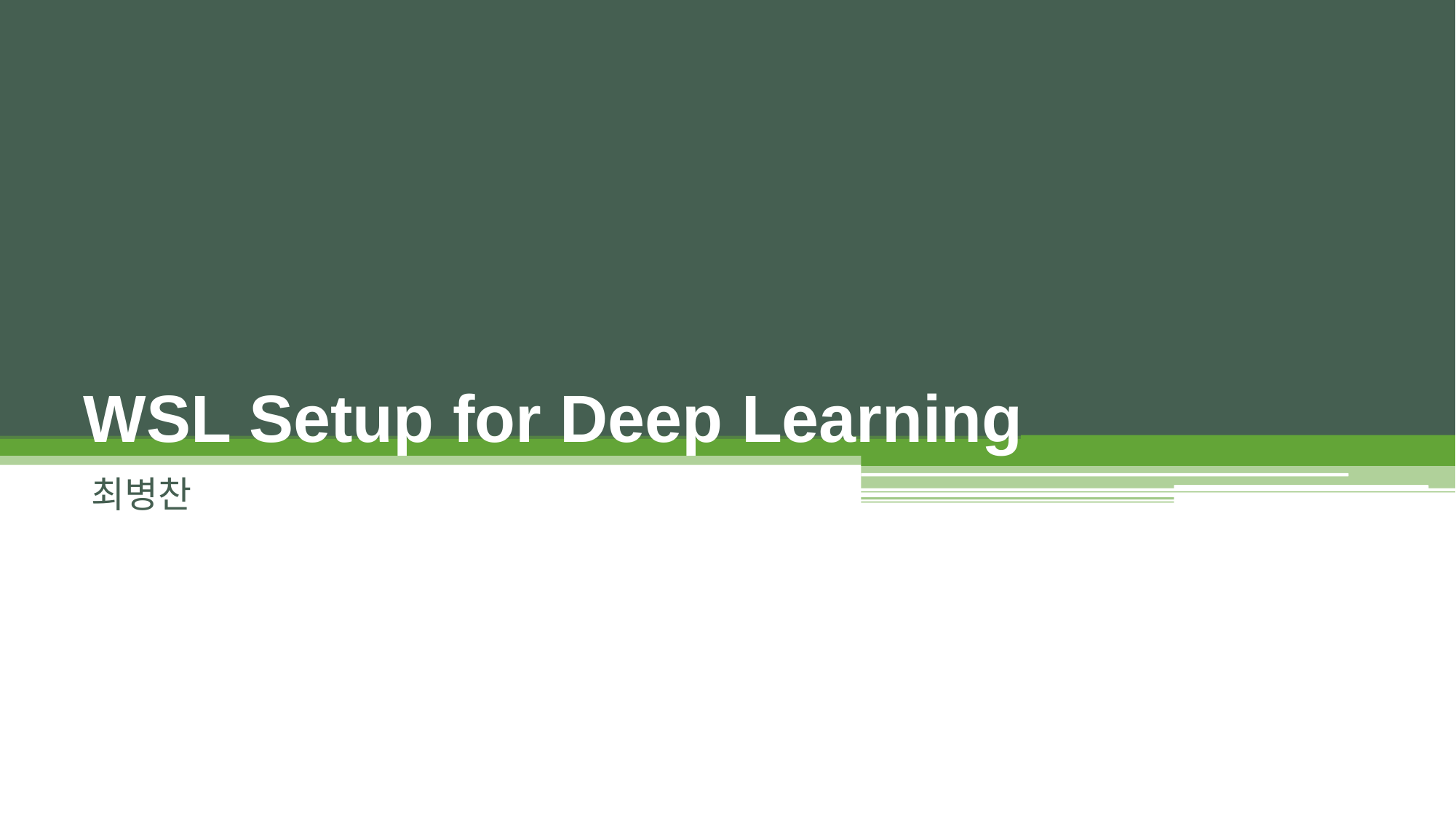

# WSL Setup for Deep Learning
최병찬